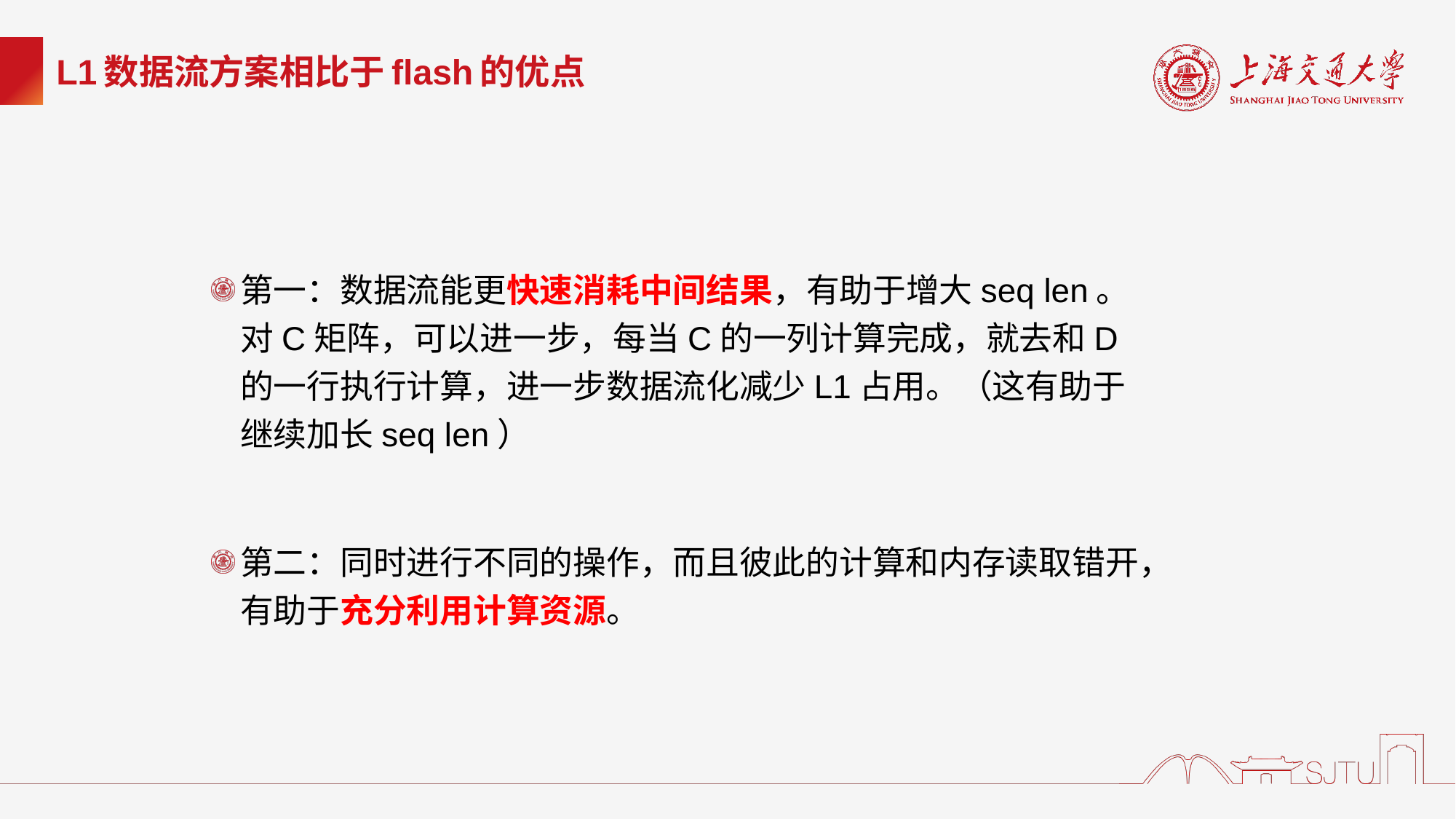

# L1数据流方案相比于flash的优点
第一：数据流能更快速消耗中间结果，有助于增大seq len。对C矩阵，可以进一步，每当C的一列计算完成，就去和D的一行执行计算，进一步数据流化减少L1占用。（这有助于继续加长seq len）

第二：同时进行不同的操作，而且彼此的计算和内存读取错开，有助于充分利用计算资源。